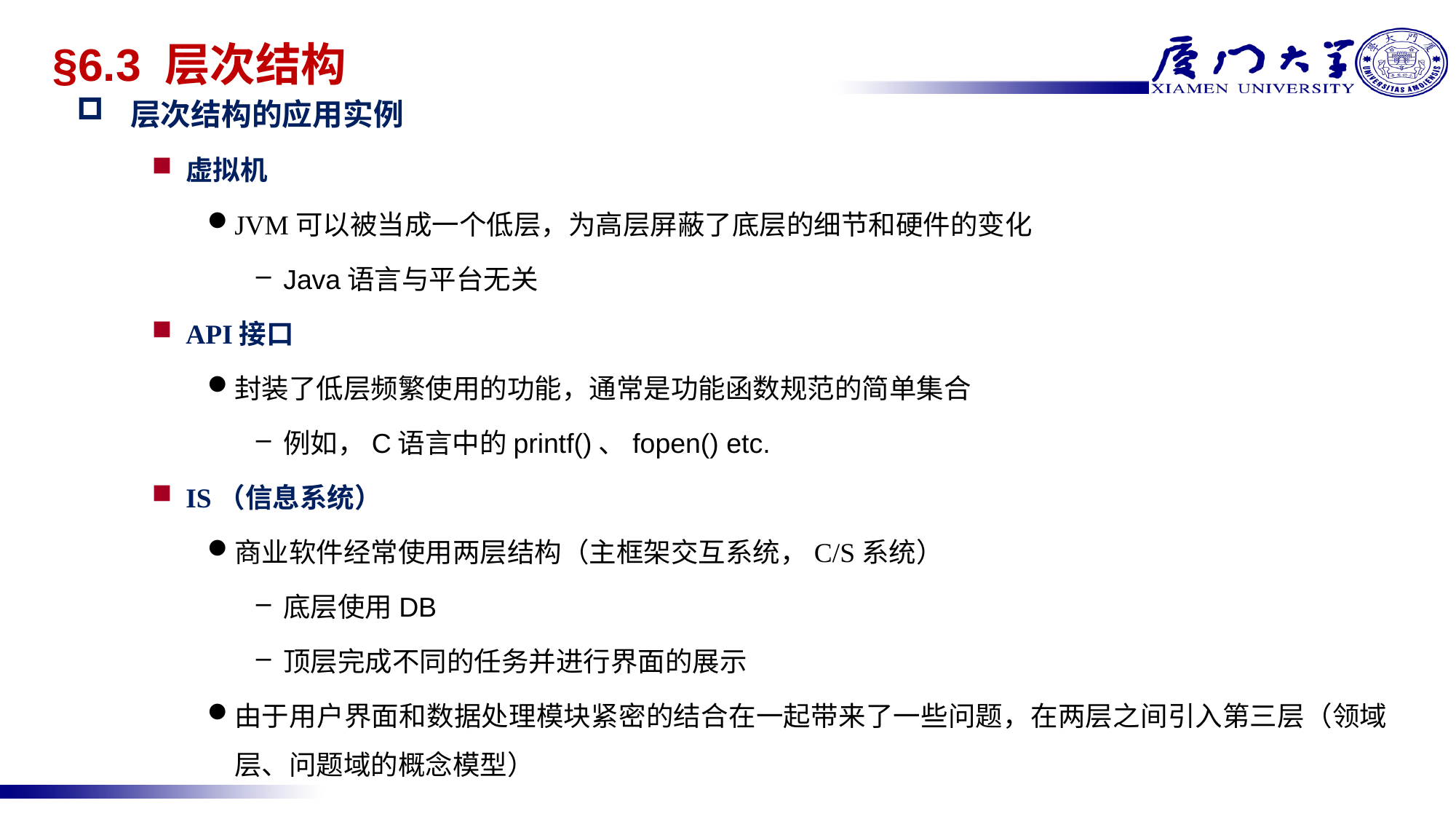

# §6.3 层次结构
层次结构的应用实例
虚拟机
JVM可以被当成一个低层，为高层屏蔽了底层的细节和硬件的变化
Java语言与平台无关
API接口
封装了低层频繁使用的功能，通常是功能函数规范的简单集合
例如，C语言中的printf()、fopen() etc.
IS（信息系统）
商业软件经常使用两层结构（主框架交互系统，C/S系统）
底层使用DB
顶层完成不同的任务并进行界面的展示
由于用户界面和数据处理模块紧密的结合在一起带来了一些问题，在两层之间引入第三层（领域层、问题域的概念模型）